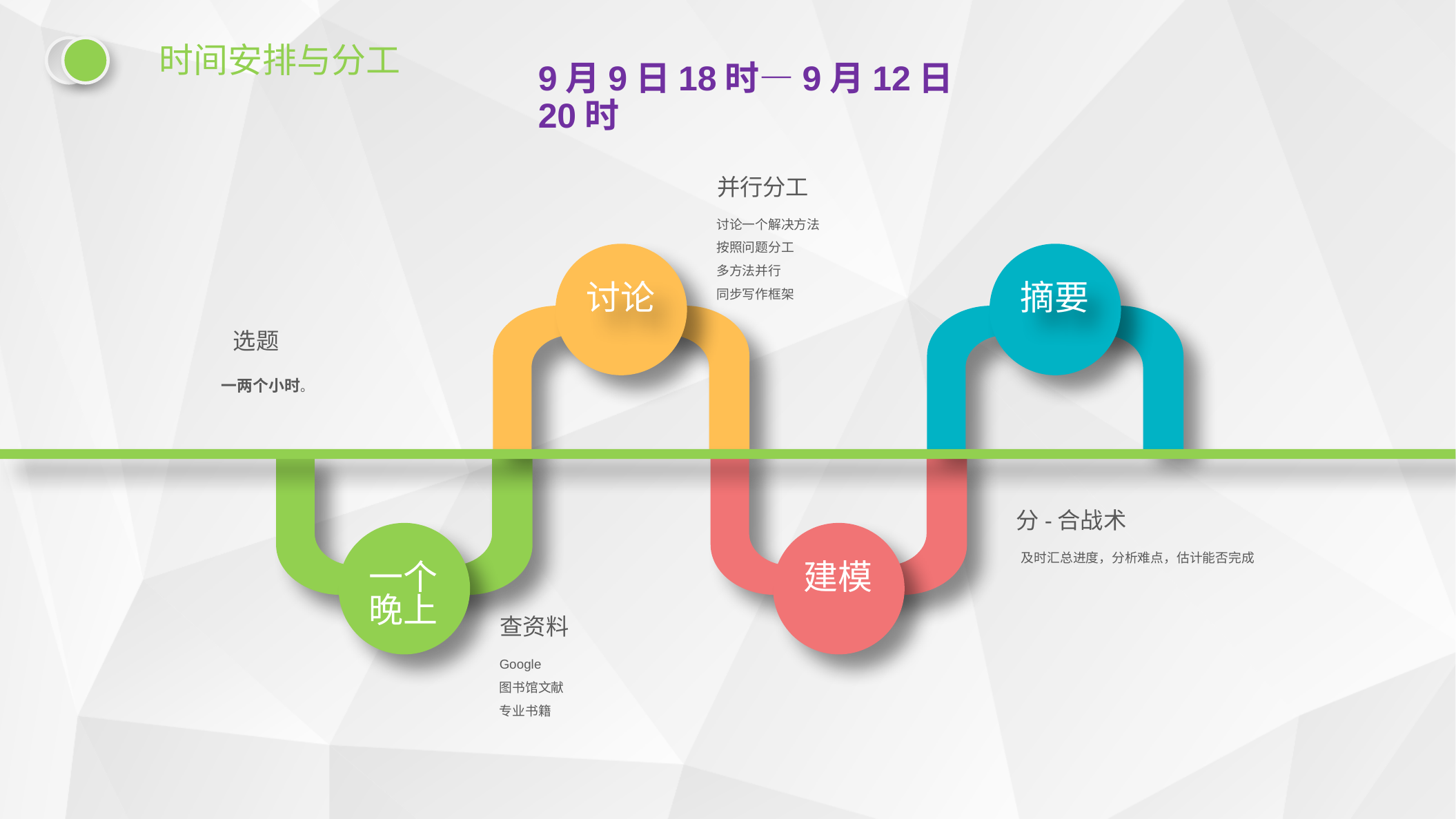

时间安排与分工
9月9日18时—9月12日20时
并行分工
讨论一个解决方法
按照问题分工
多方法并行
同步写作框架

讨论
摘要

选题
一两个小时。

分-合战术

及时汇总进度，分析难点，估计能否完成
一个晚上
建模
查资料
Google
图书馆文献
专业书籍